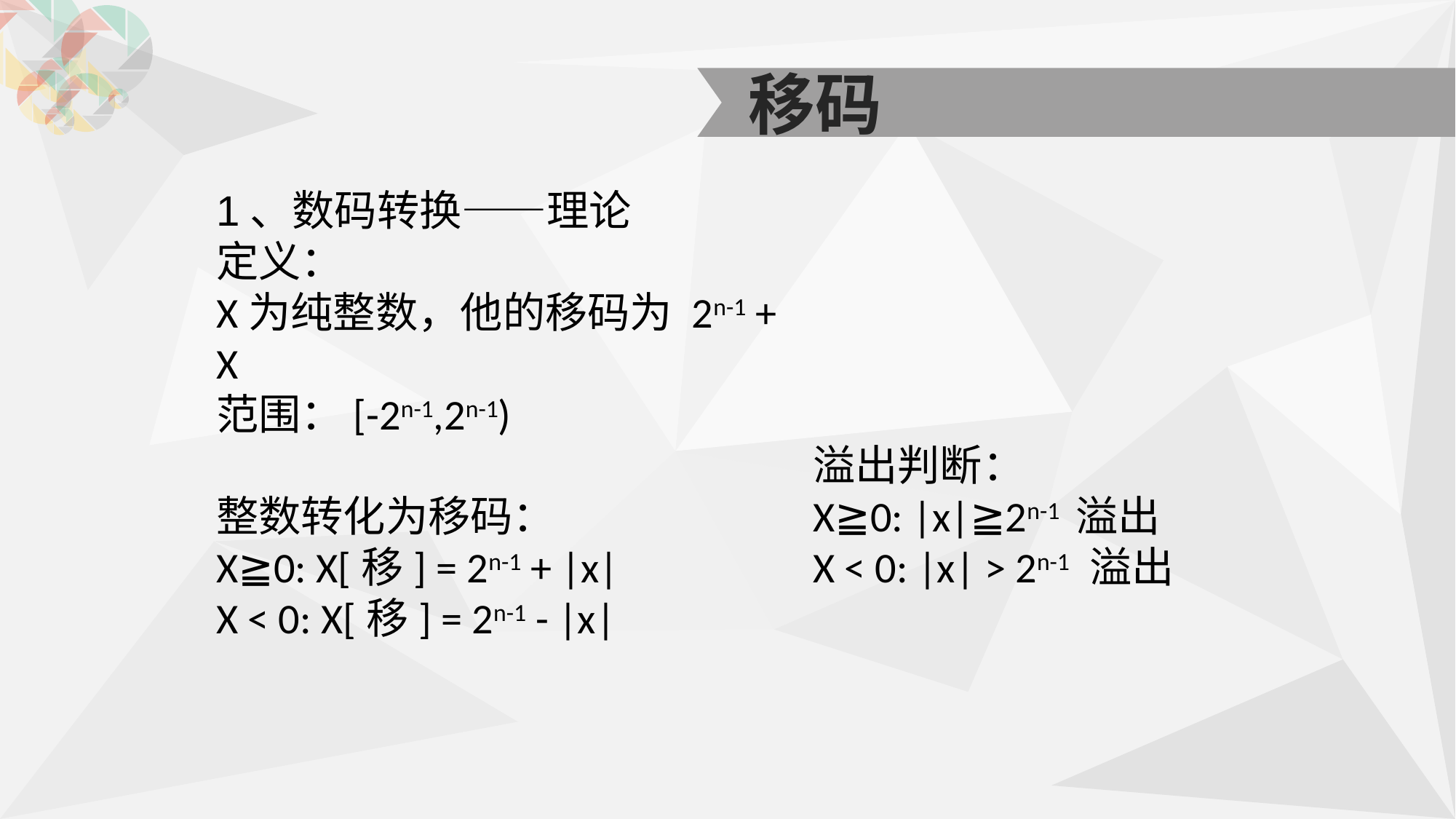

移码

1、数码转换——理论
定义：
X为纯整数，他的移码为 2n-1 + X
范围：[-2n-1,2n-1)

整数转化为移码：
X≧0: X[移] = 2n-1 + |x|
X < 0: X[移] = 2n-1 - |x|
溢出判断：
X≧0: |x|≧2n-1 溢出
X < 0: |x| > 2n-1 溢出